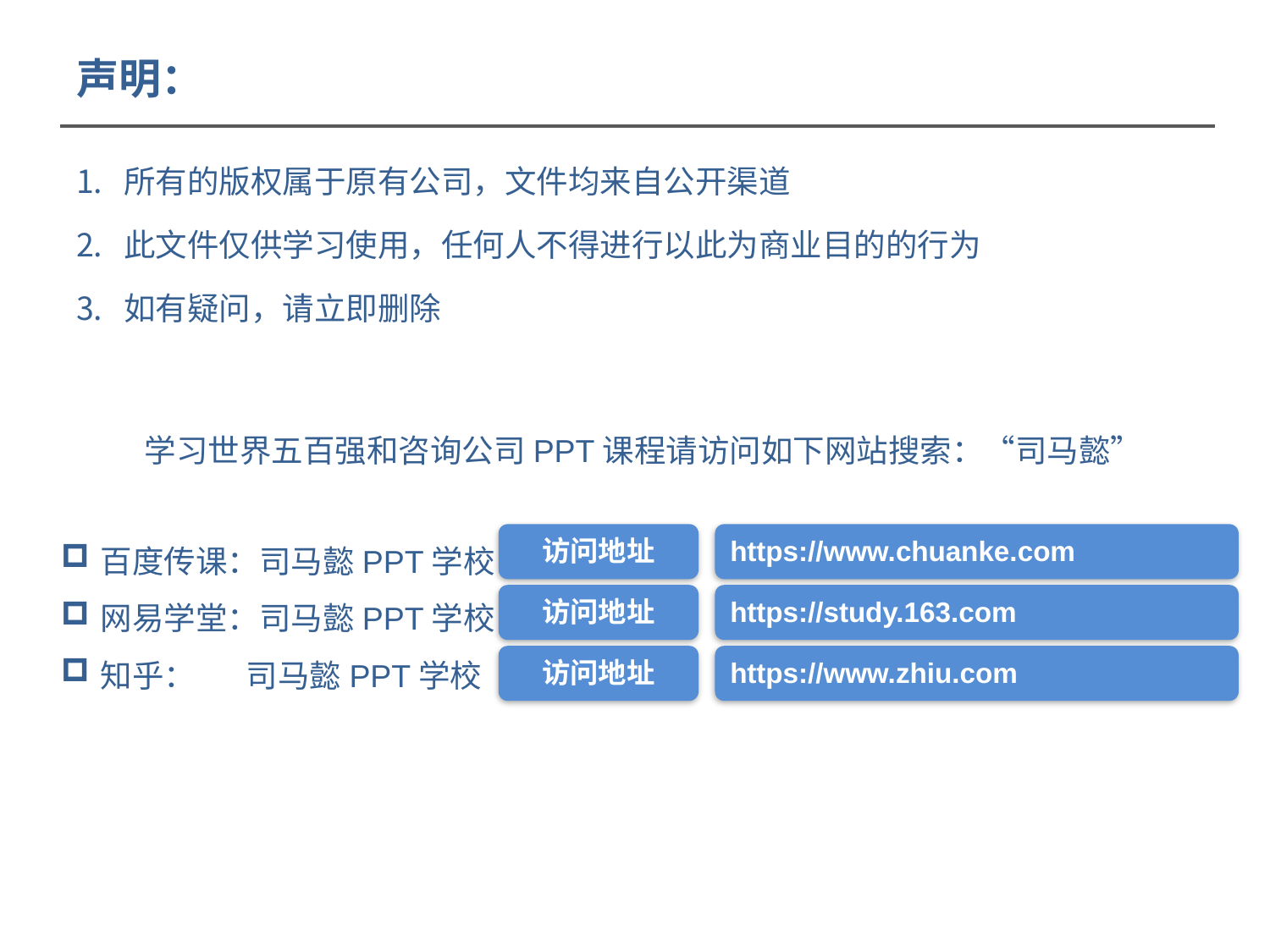

# 声明：
所有的版权属于原有公司，文件均来自公开渠道
此文件仅供学习使用，任何人不得进行以此为商业目的的行为
如有疑问，请立即删除
学习世界五百强和咨询公司PPT课程请访问如下网站搜索：“司马懿”
百度传课：司马懿PPT学校
网易学堂：司马懿PPT学校
知乎：       司马懿PPT学校
访问地址
https://www.chuanke.com
访问地址
https://study.163.com
访问地址
https://www.zhiu.com